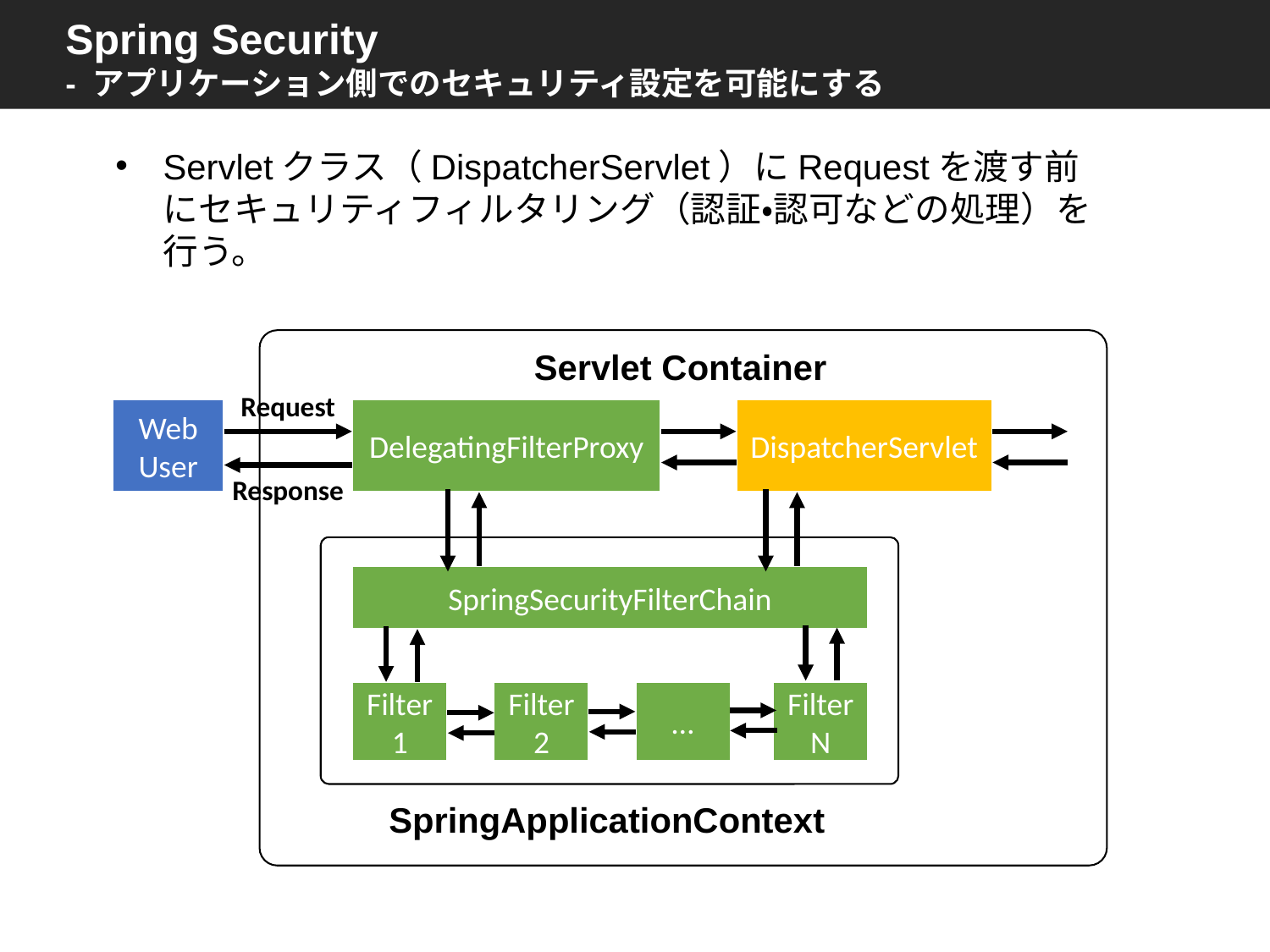

Spring Security
- アプリケーション側でのセキュリティ設定を可能にする
Servletクラス（DispatcherServlet）にRequestを渡す前にセキュリティフィルタリング（認証・認可などの処理）を行う。

Servlet Container
Request
DelegatingFilterProxy
DispatcherServlet
Web User
Response

SpringSecurityFilterChain
…
Filter
N
Filter
2
Filter
1
SpringApplicationContext